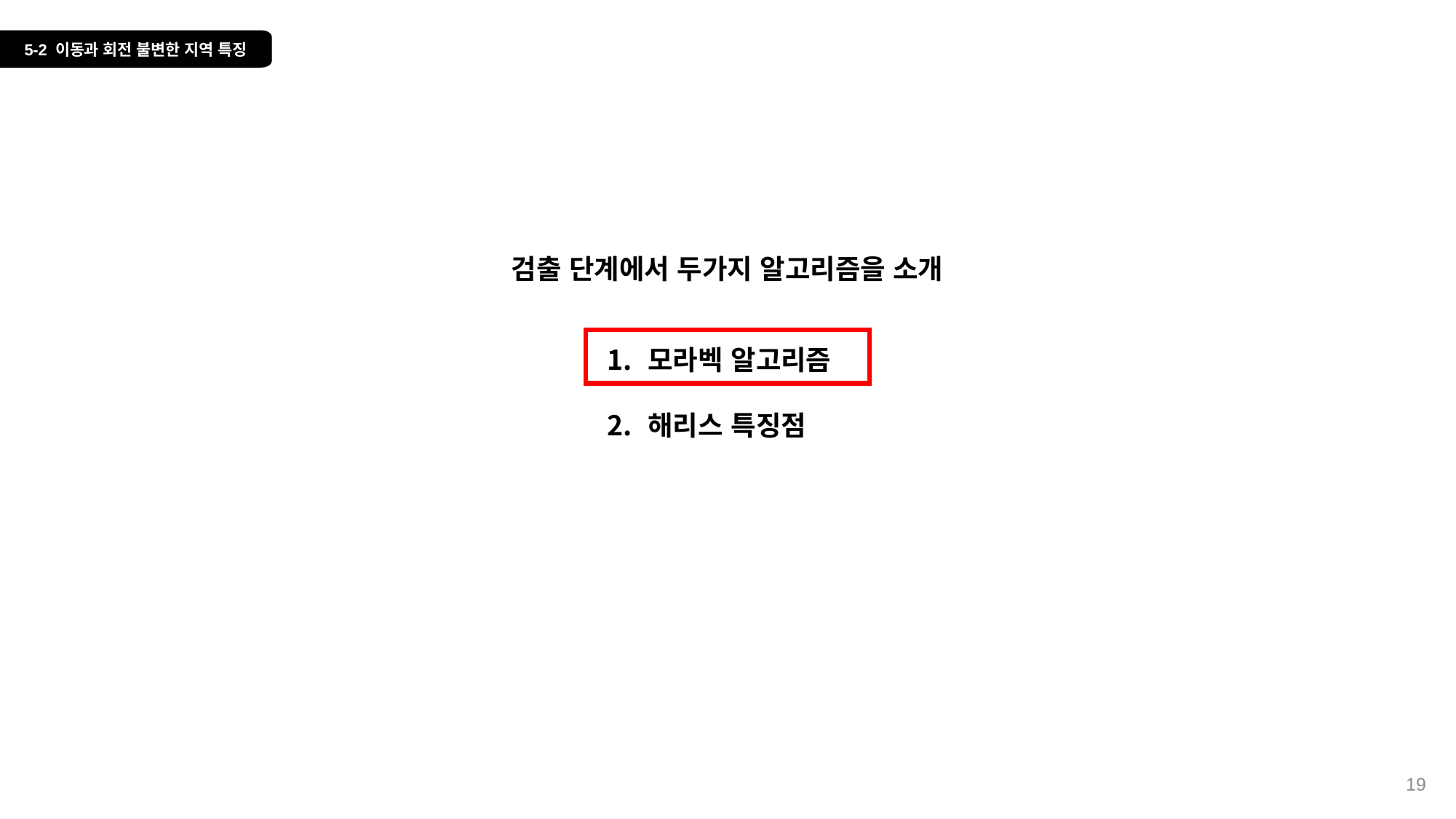

5-2 이동과 회전 불변한 지역 특징
검출 단계에서 두가지 알고리즘을 소개

모라벡 알고리즘

해리스 특징점
19